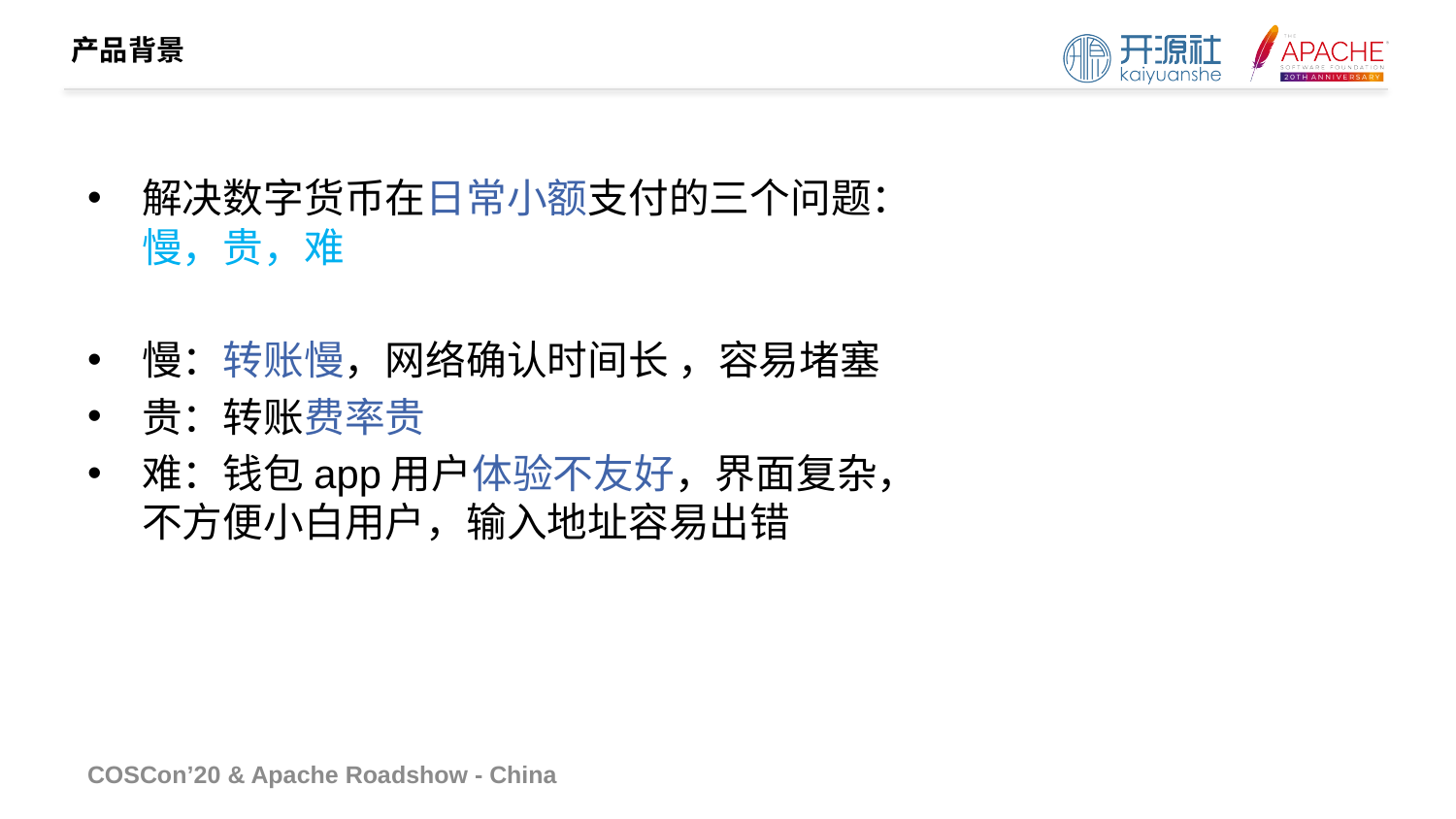

# 产品背景
解决数字货币在日常小额支付的三个问题：慢，贵，难

慢：转账慢，网络确认时间长 ，容易堵塞
贵：转账费率贵
难：钱包app用户体验不友好，界面复杂，不方便小白用户，输入地址容易出错